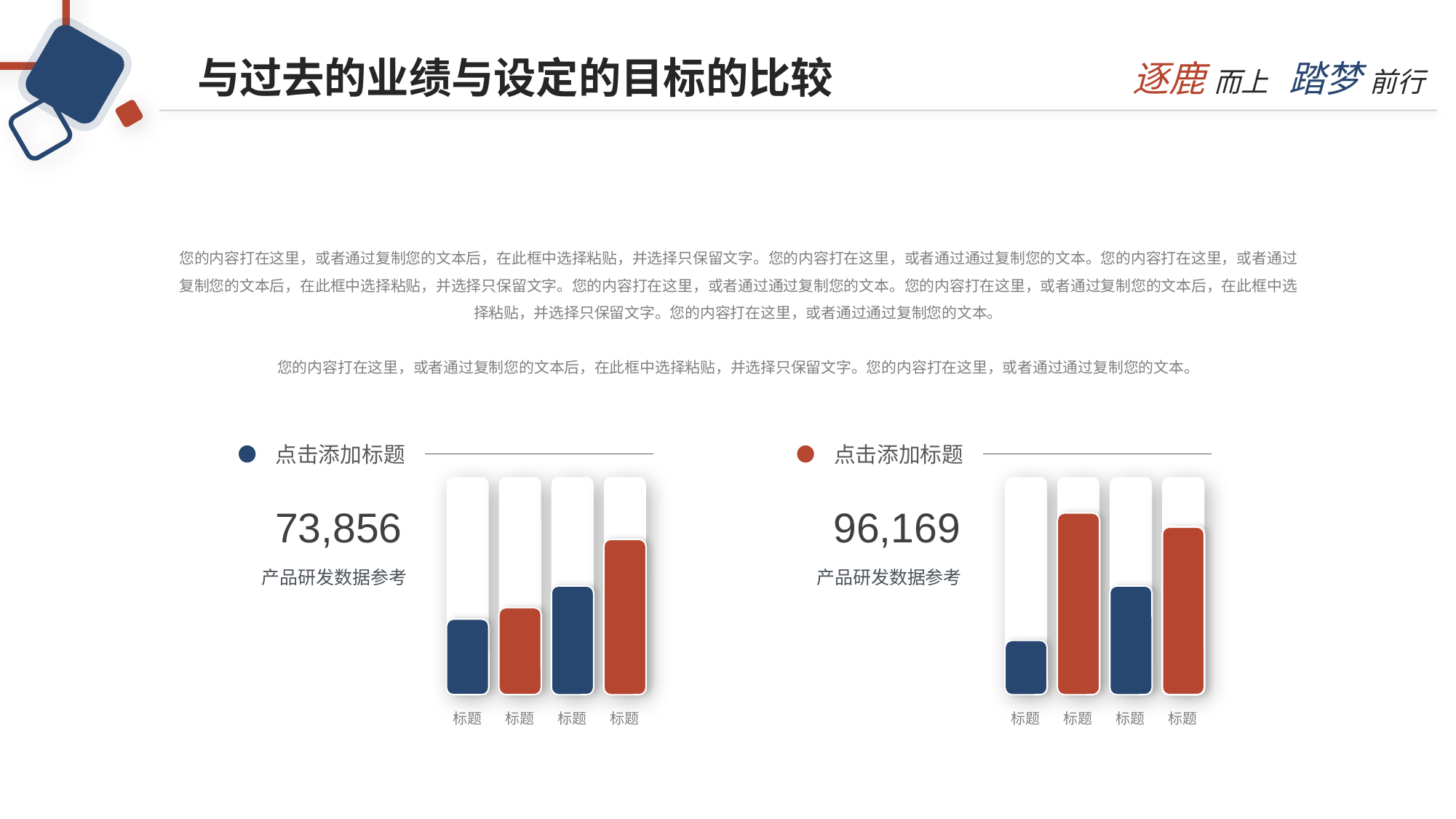

与过去的业绩与设定的目标的比较
您的内容打在这里，或者通过复制您的文本后，在此框中选择粘贴，并选择只保留文字。您的内容打在这里，或者通过通过复制您的文本。您的内容打在这里，或者通过复制您的文本后，在此框中选择粘贴，并选择只保留文字。您的内容打在这里，或者通过通过复制您的文本。您的内容打在这里，或者通过复制您的文本后，在此框中选择粘贴，并选择只保留文字。您的内容打在这里，或者通过通过复制您的文本。

您的内容打在这里，或者通过复制您的文本后，在此框中选择粘贴，并选择只保留文字。您的内容打在这里，或者通过通过复制您的文本。
点击添加标题
点击添加标题

73,856
96,169

产品研发数据参考
产品研发数据参考

标题
标题
标题
标题
标题
标题
标题
标题